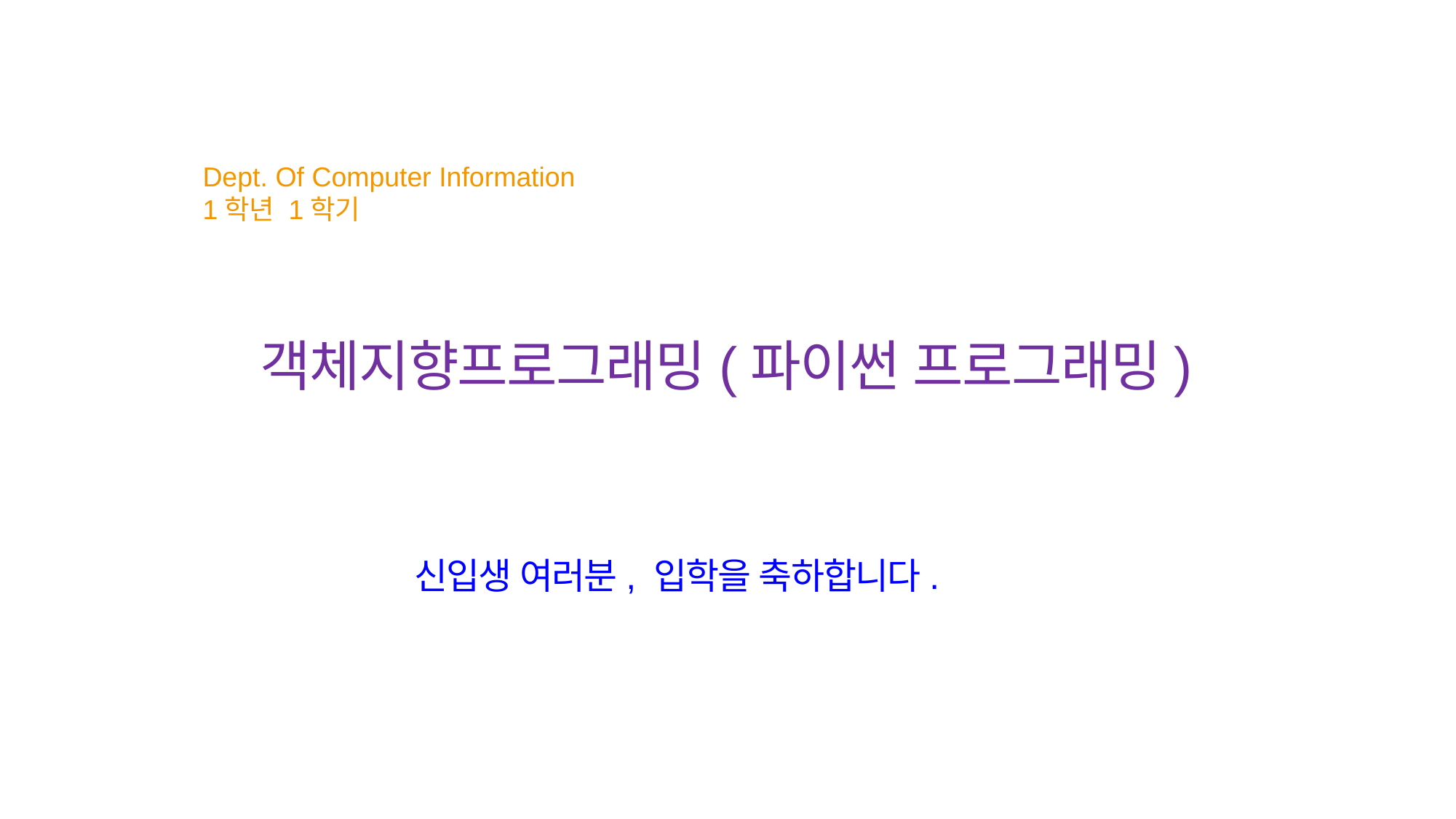

Dept. Of Computer Information
1학년 1학기
객체지향프로그래밍(파이썬 프로그래밍)
신입생 여러분, 입학을 축하합니다.